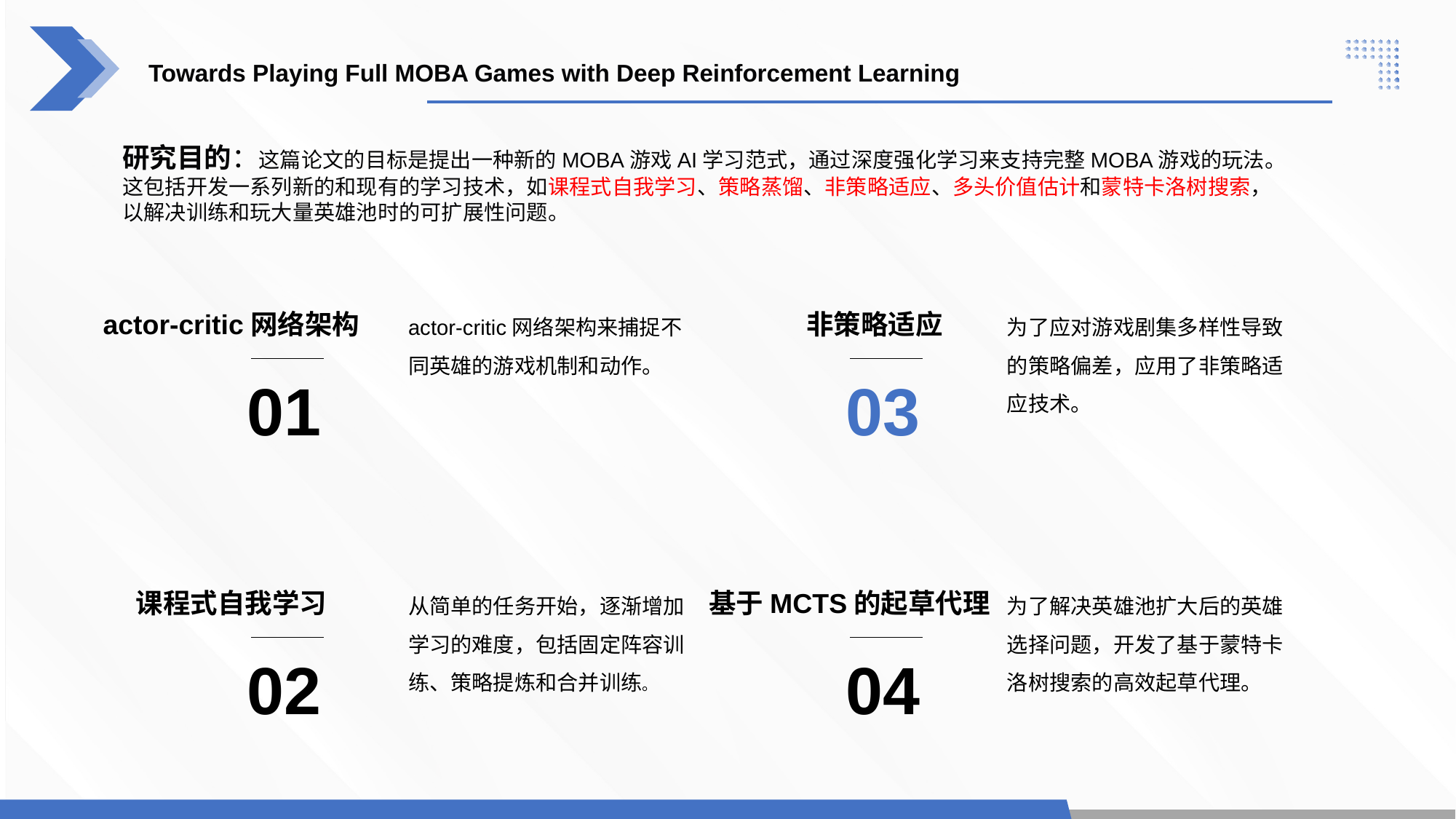

Towards Playing Full MOBA Games with Deep Reinforcement Learning
研究目的：这篇论文的目标是提出一种新的MOBA游戏AI学习范式，通过深度强化学习来支持完整MOBA游戏的玩法。这包括开发一系列新的和现有的学习技术，如课程式自我学习、策略蒸馏、非策略适应、多头价值估计和蒙特卡洛树搜索，以解决训练和玩大量英雄池时的可扩展性问题。

actor-critic网络架构来捕捉不同英雄的游戏机制和动作。
为了应对游戏剧集多样性导致的策略偏差，应用了非策略适应技术。
actor-critic网络架构
01
非策略适应
03
从简单的任务开始，逐渐增加学习的难度，包括固定阵容训练、策略提炼和合并训练。
为了解决英雄池扩大后的英雄选择问题，开发了基于蒙特卡洛树搜索的高效起草代理。
课程式自我学习
02
基于MCTS的起草代理
04